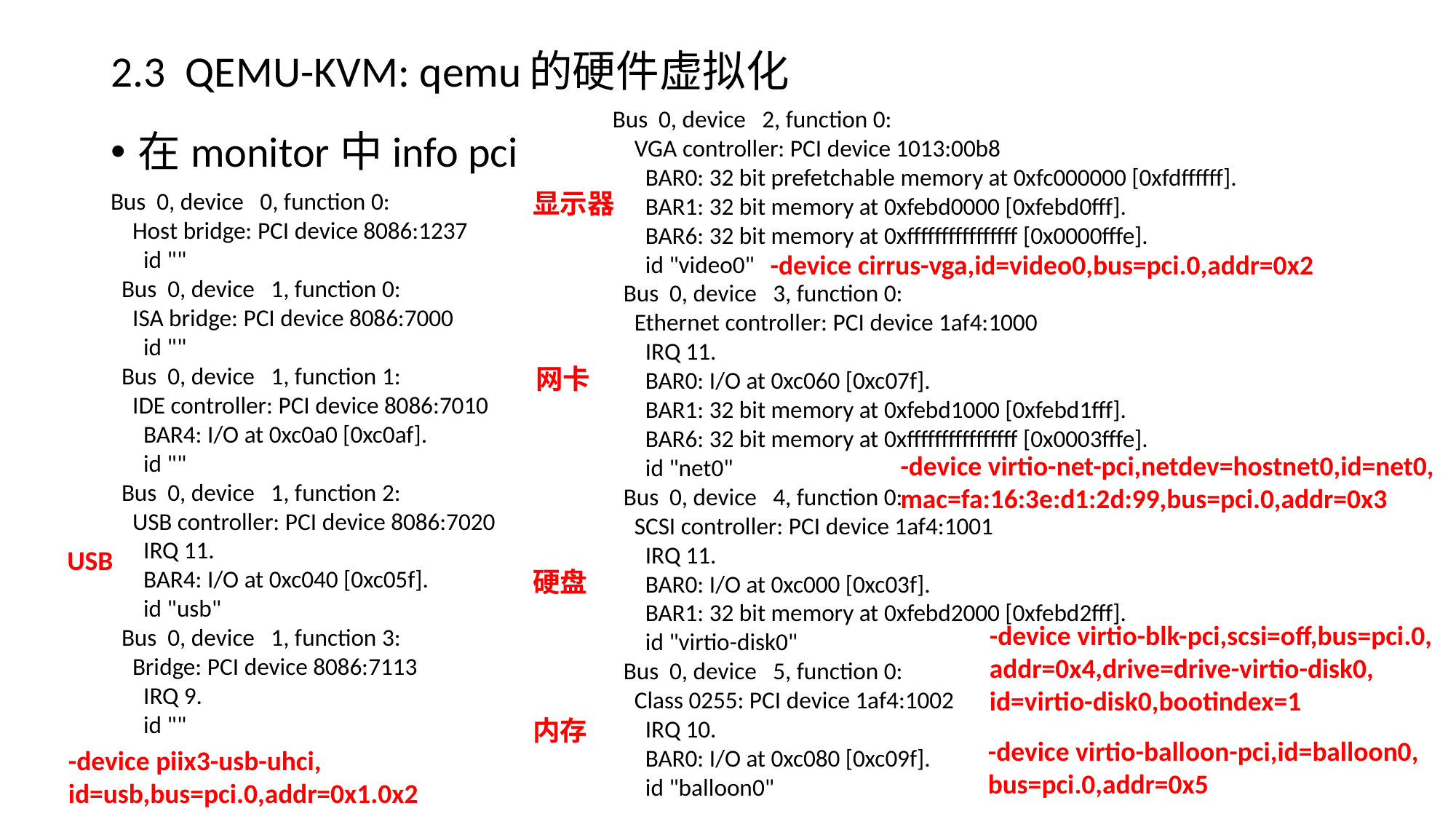

# 2.3  QEMU-KVM: qemu的硬件虚拟化
Bus  0, device   2, function 0:
    VGA controller: PCI device 1013:00b8
      BAR0: 32 bit prefetchable memory at 0xfc000000 [0xfdffffff].
      BAR1: 32 bit memory at 0xfebd0000 [0xfebd0fff].
      BAR6: 32 bit memory at 0xffffffffffffffff [0x0000fffe].
      id "video0"
  Bus  0, device   3, function 0:
    Ethernet controller: PCI device 1af4:1000
      IRQ 11.
      BAR0: I/O at 0xc060 [0xc07f].
      BAR1: 32 bit memory at 0xfebd1000 [0xfebd1fff].
      BAR6: 32 bit memory at 0xffffffffffffffff [0x0003fffe].
      id "net0"
  Bus  0, device   4, function 0:
    SCSI controller: PCI device 1af4:1001
      IRQ 11.
      BAR0: I/O at 0xc000 [0xc03f].
      BAR1: 32 bit memory at 0xfebd2000 [0xfebd2fff].
      id "virtio-disk0"
  Bus  0, device   5, function 0:
    Class 0255: PCI device 1af4:1002
      IRQ 10.
      BAR0: I/O at 0xc080 [0xc09f].
      id "balloon0"
在monitor中info pci
Bus  0, device   0, function 0:
    Host bridge: PCI device 8086:1237
      id ""
  Bus  0, device   1, function 0:
    ISA bridge: PCI device 8086:7000
      id ""
  Bus  0, device   1, function 1:
    IDE controller: PCI device 8086:7010
      BAR4: I/O at 0xc0a0 [0xc0af].
      id ""
  Bus  0, device   1, function 2:
    USB controller: PCI device 8086:7020
      IRQ 11.
      BAR4: I/O at 0xc040 [0xc05f].
      id "usb"
  Bus  0, device   1, function 3:
    Bridge: PCI device 8086:7113
      IRQ 9.
      id ""
显示器
-device cirrus-vga,id=video0,bus=pci.0,addr=0x2
网卡
-device virtio-net-pci,netdev=hostnet0,id=net0,
mac=fa:16:3e:d1:2d:99,bus=pci.0,addr=0x3
USB
硬盘
-device virtio-blk-pci,scsi=off,bus=pci.0,
addr=0x4,drive=drive-virtio-disk0,
id=virtio-disk0,bootindex=1
内存
-device virtio-balloon-pci,id=balloon0,
bus=pci.0,addr=0x5
-device piix3-usb-uhci,
id=usb,bus=pci.0,addr=0x1.0x2